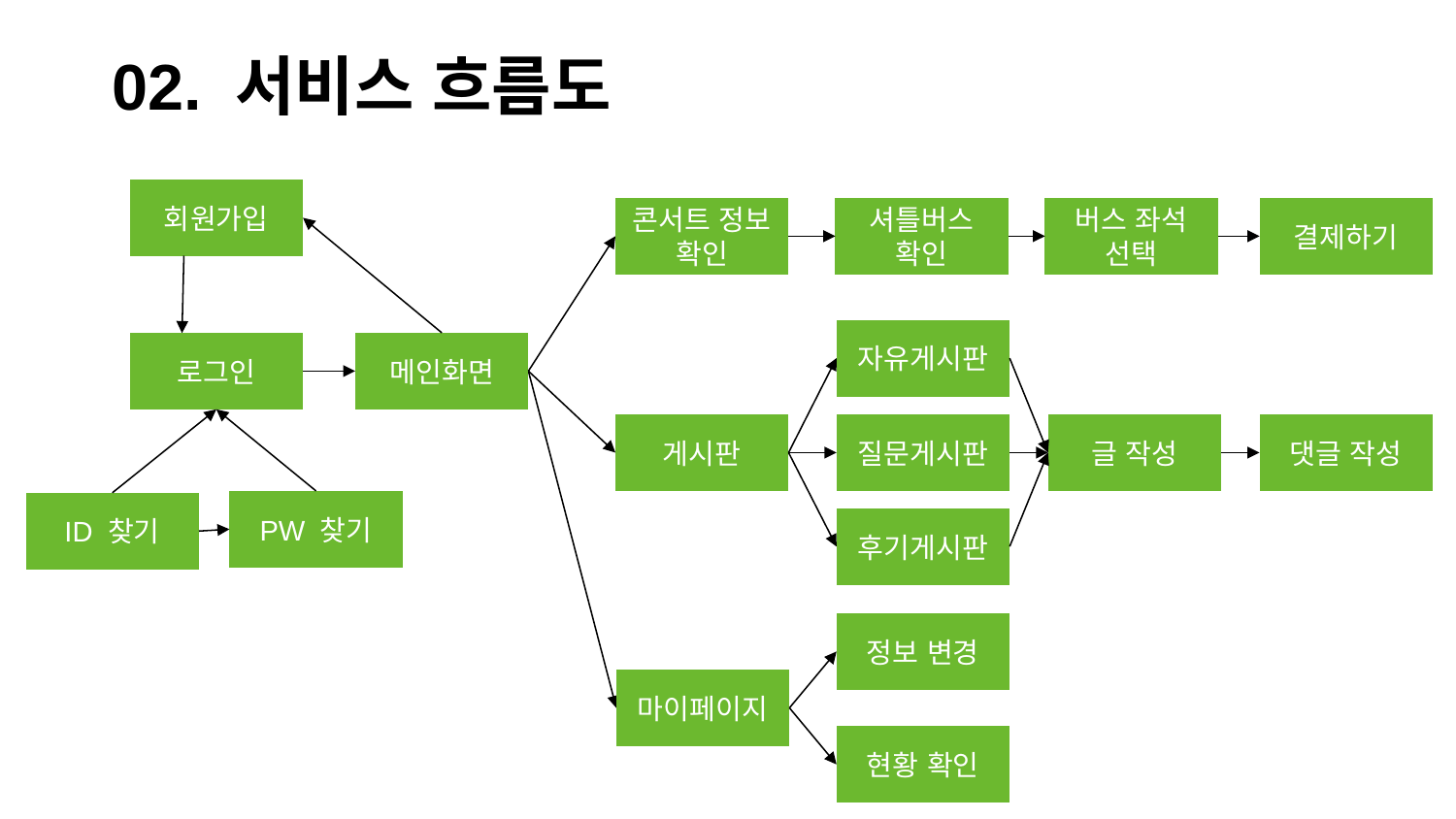

# 02. 서비스 흐름도
회원가입
콘서트 정보 확인
셔틀버스 확인
버스 좌석 선택
결제하기
자유게시판
로그인
메인화면
게시판
질문게시판
글 작성
댓글 작성
PW 찾기
ID 찾기
후기게시판
정보 변경
마이페이지
현황 확인